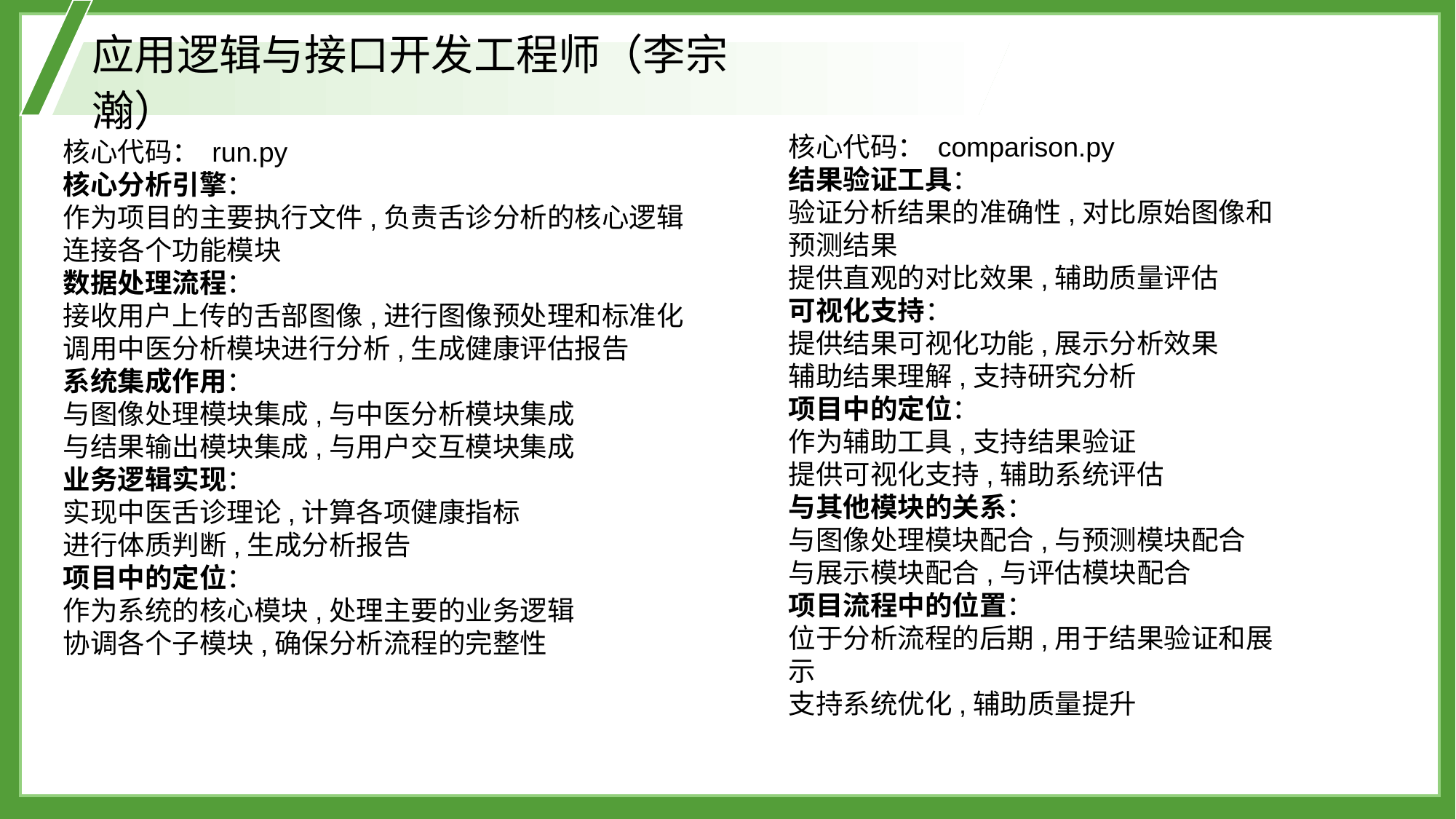

应用逻辑与接口开发工程师（李宗瀚）
核心代码： comparison.py
结果验证工具：
验证分析结果的准确性,对比原始图像和预测结果
提供直观的对比效果,辅助质量评估
可视化支持：
提供结果可视化功能,展示分析效果
辅助结果理解,支持研究分析
项目中的定位：
作为辅助工具,支持结果验证
提供可视化支持,辅助系统评估
与其他模块的关系：
与图像处理模块配合,与预测模块配合
与展示模块配合,与评估模块配合
项目流程中的位置：
位于分析流程的后期,用于结果验证和展示
支持系统优化,辅助质量提升
核心代码： run.py
核心分析引擎：
作为项目的主要执行文件,负责舌诊分析的核心逻辑
连接各个功能模块
数据处理流程：
接收用户上传的舌部图像,进行图像预处理和标准化
调用中医分析模块进行分析,生成健康评估报告
系统集成作用：
与图像处理模块集成,与中医分析模块集成
与结果输出模块集成,与用户交互模块集成
业务逻辑实现：
实现中医舌诊理论,计算各项健康指标
进行体质判断,生成分析报告
项目中的定位：
作为系统的核心模块,处理主要的业务逻辑
协调各个子模块,确保分析流程的完整性